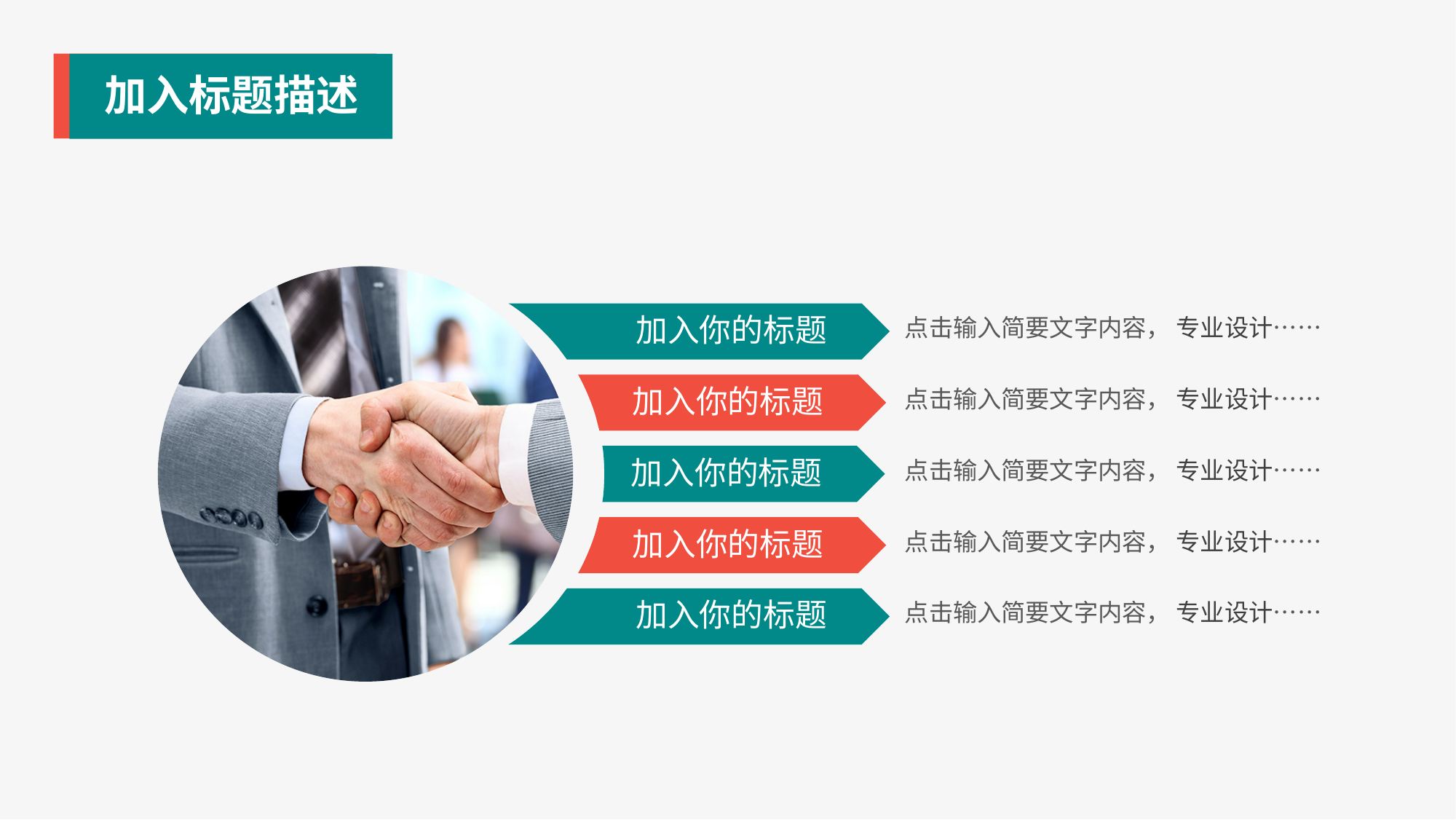

加入标题描述

加入你的标题
点击输入简要文字内容， 专业设计……

加入你的标题
点击输入简要文字内容， 专业设计……

加入你的标题
点击输入简要文字内容， 专业设计……

加入你的标题
点击输入简要文字内容， 专业设计……

加入你的标题
点击输入简要文字内容， 专业设计……